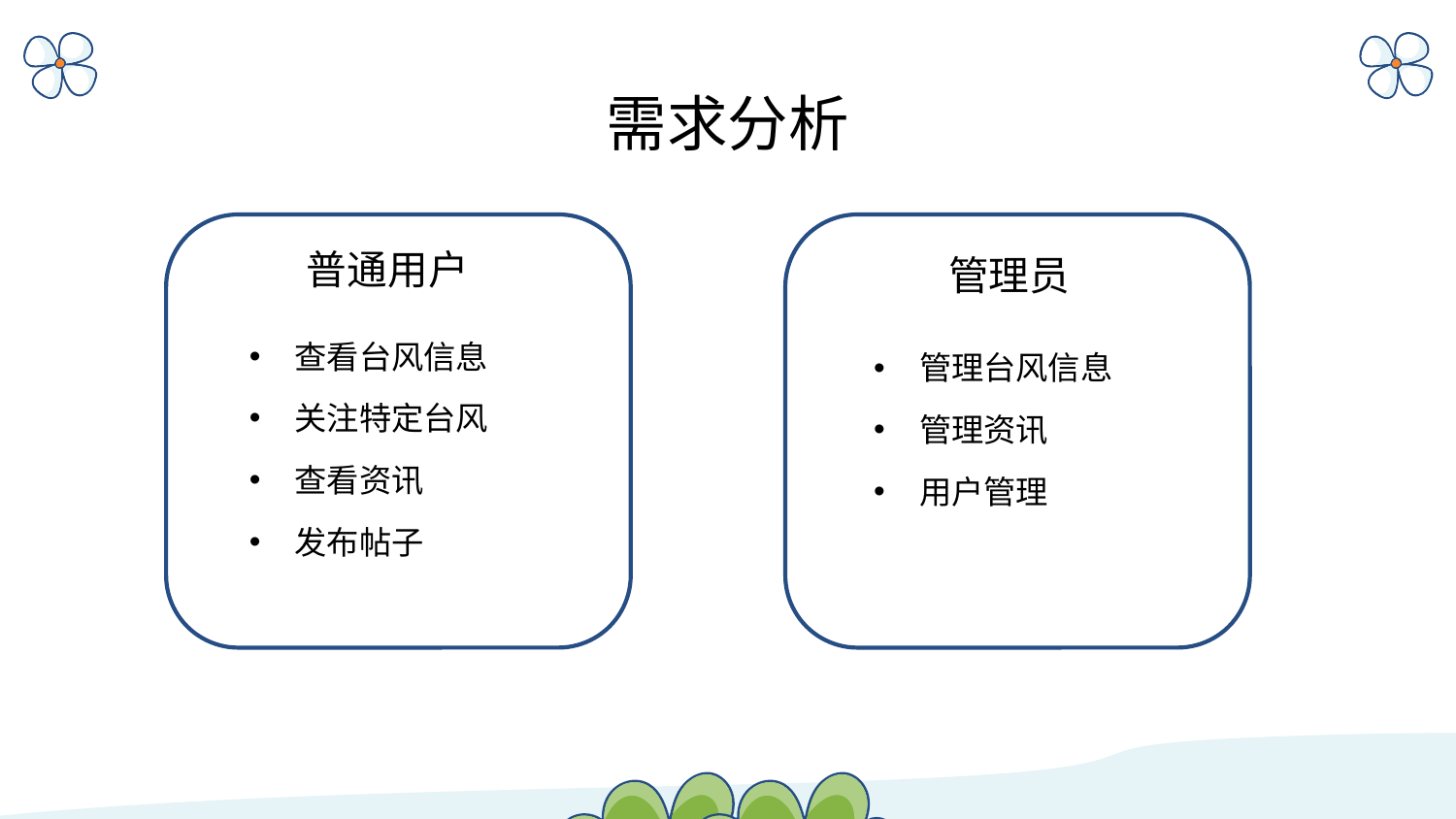

# 需求分析

普通用户
管理员
查看台风信息
关注特定台风
查看资讯
发布帖子
管理台风信息
管理资讯
用户管理